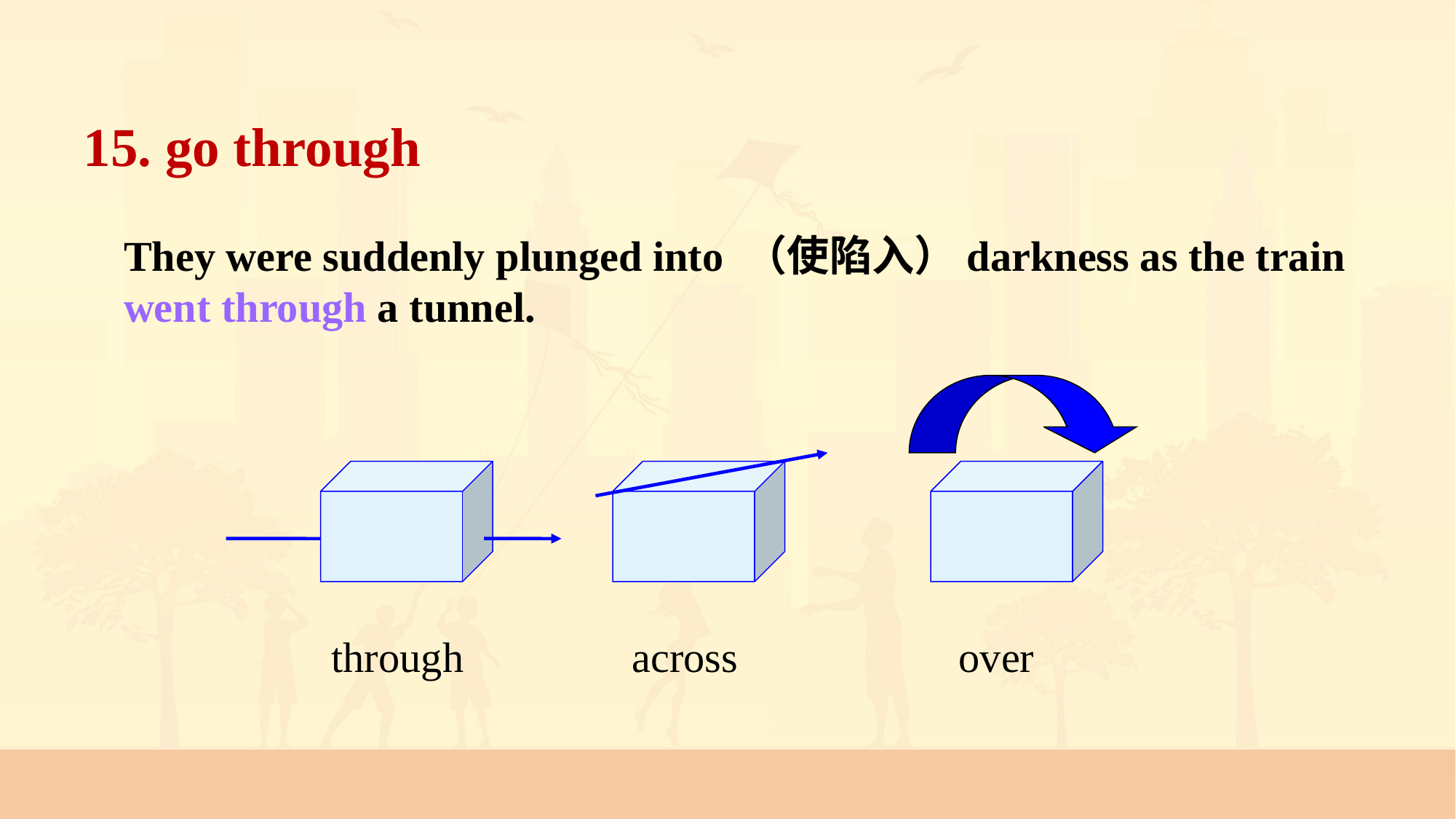

15. go through
They were suddenly plunged into （使陷入）darkness as the train
went through a tunnel.

over
through
across